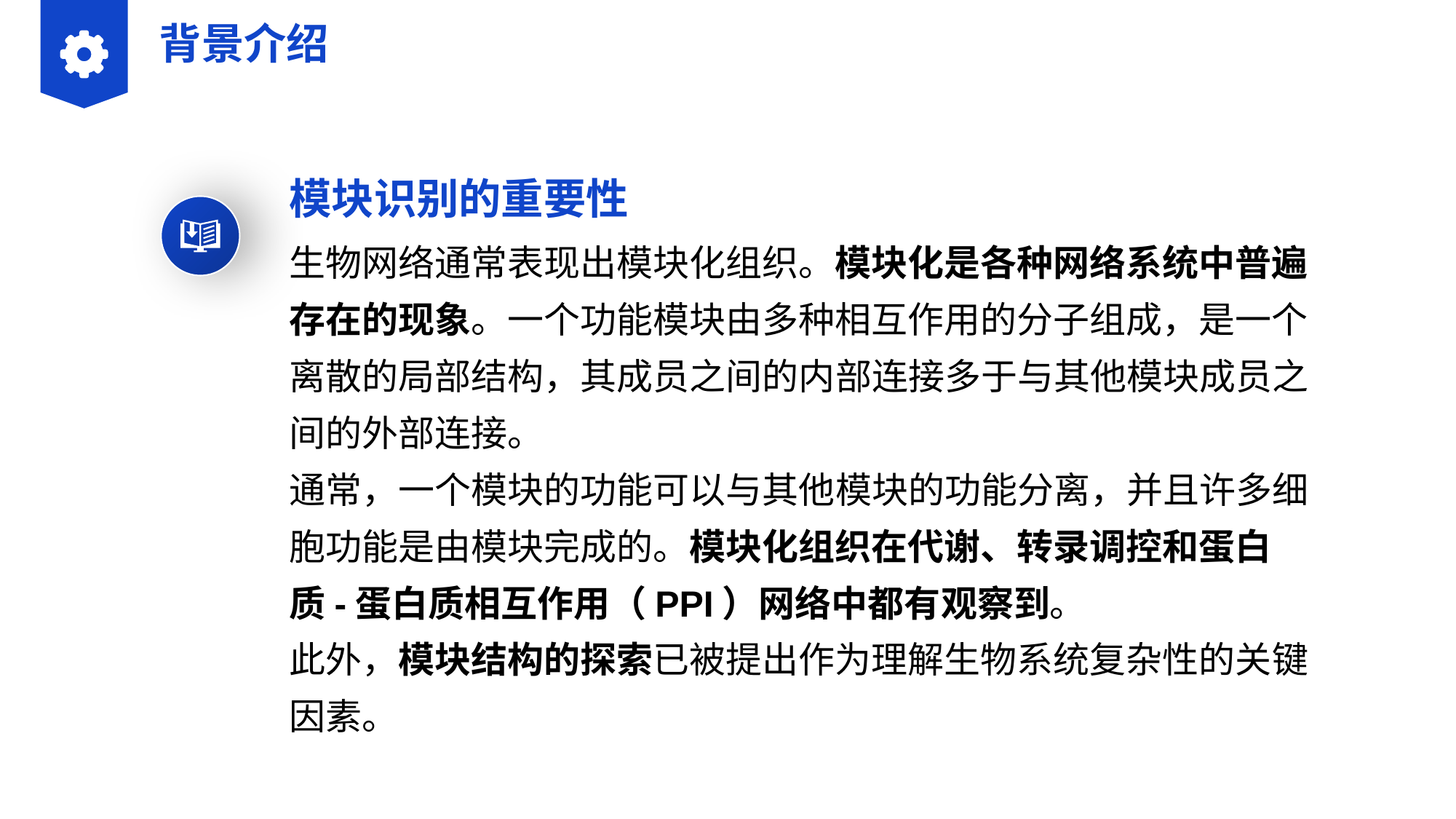

背景介绍

模块识别的重要性
生物网络通常表现出模块化组织。模块化是各种网络系统中普遍存在的现象。一个功能模块由多种相互作用的分子组成，是一个离散的局部结构，其成员之间的内部连接多于与其他模块成员之间的外部连接。
通常，一个模块的功能可以与其他模块的功能分离，并且许多细胞功能是由模块完成的。模块化组织在代谢、转录调控和蛋白质-蛋白质相互作用（PPI）网络中都有观察到。
此外，模块结构的探索已被提出作为理解生物系统复杂性的关键因素。

合作QQ： 243001978